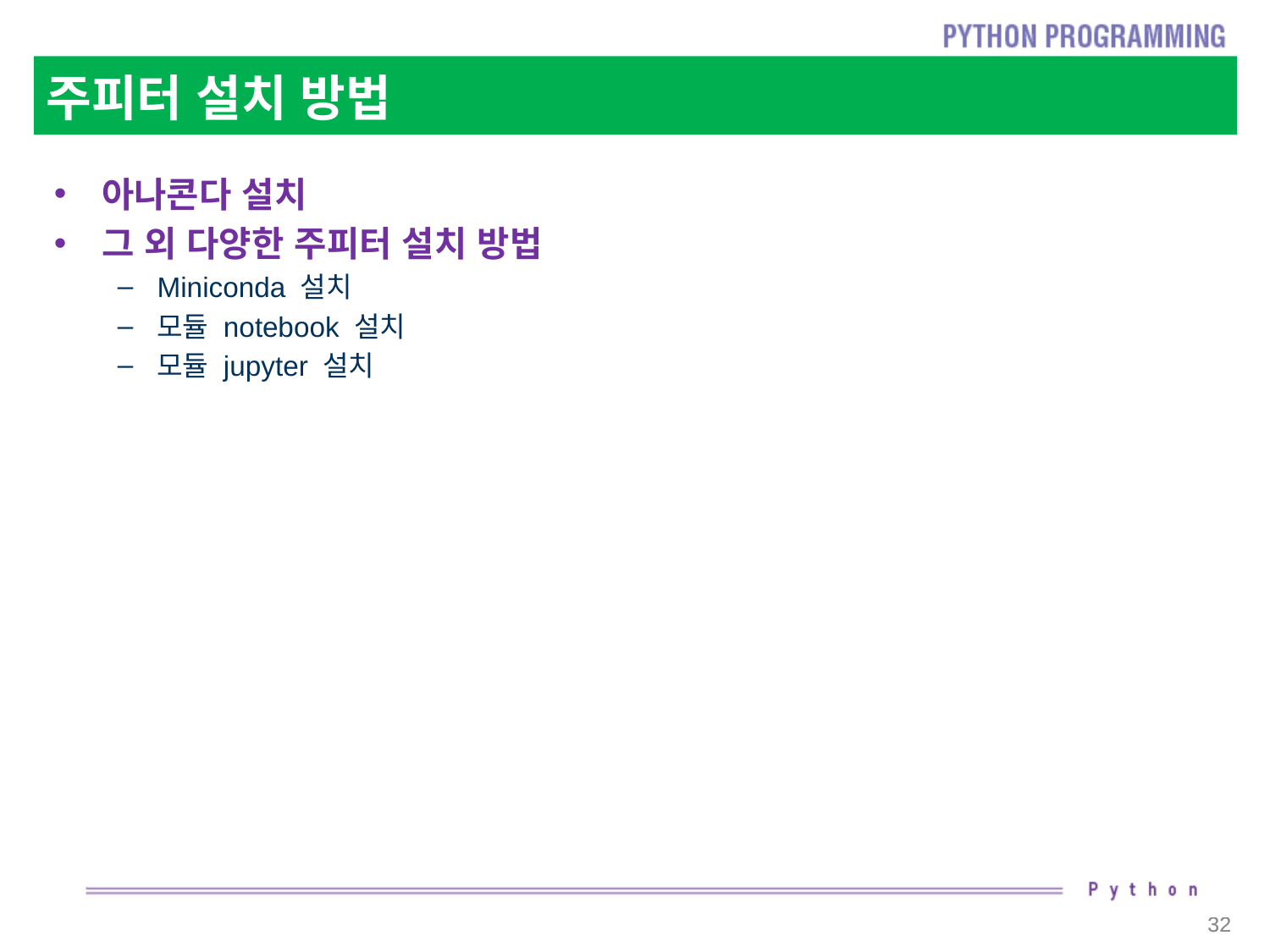

# 주피터 설치 방법
아나콘다 설치
그 외 다양한 주피터 설치 방법
Miniconda 설치
모듈 notebook 설치
모듈 jupyter 설치
32